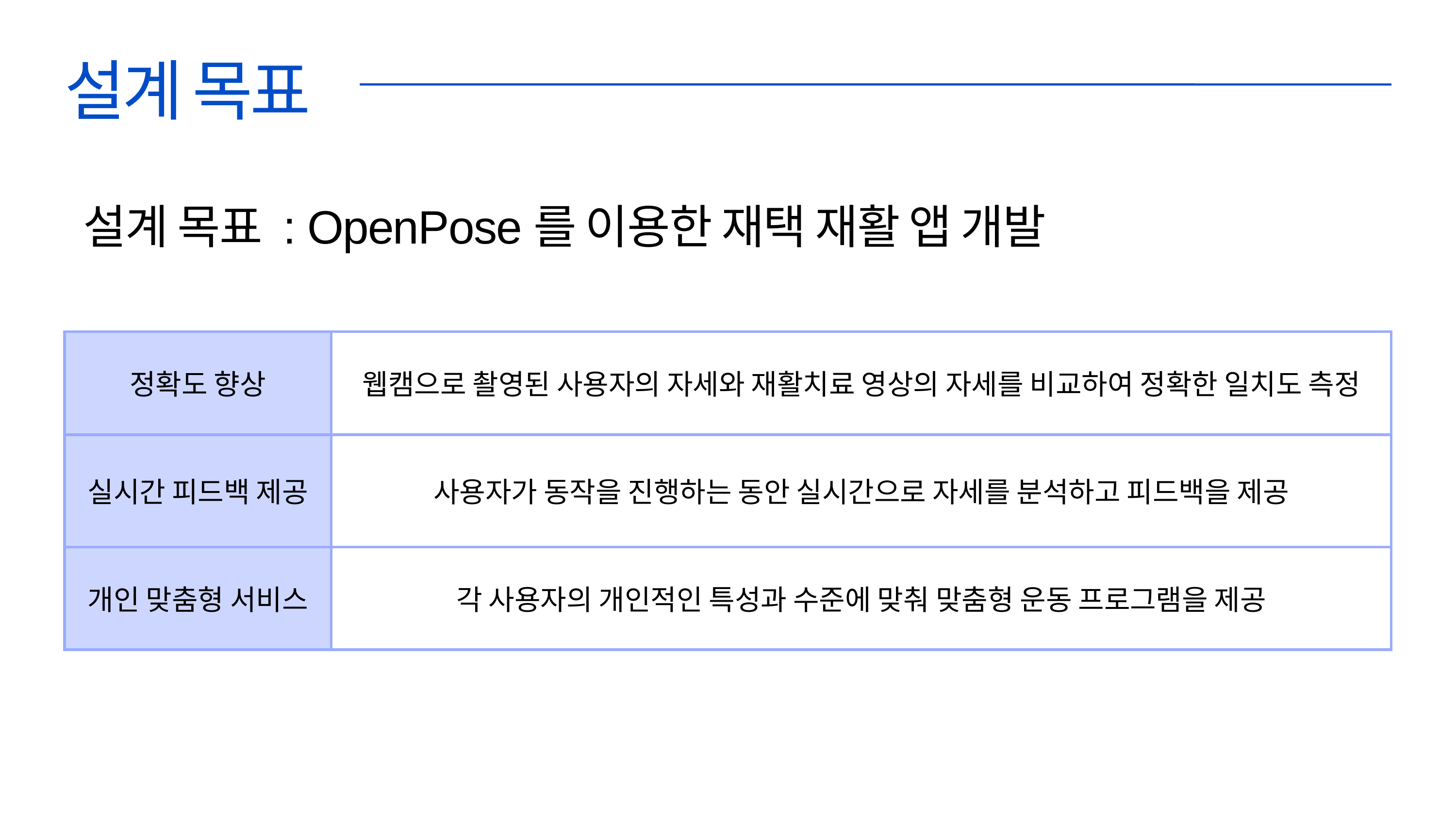

설계 목표

설계 목표 : OpenPose를 이용한 재택 재활 앱 개발
| 정확도 향상 | 웹캠으로 촬영된 사용자의 자세와 재활치료 영상의 자세를 비교하여 정확한 일치도 측정 | 웹캠으로 촬영된 사용자의 자세와 재활치료 영상의 자세를 비교하여 정확한 일치도 측정 |
| --- | --- | --- |
| 실시간 피드백 제공 | 사용자가 동작을 진행하는 동안 실시간으로 자세를 분석하고 피드백을 제공 | 사용자가 동작을 진행하는 동안 실시간으로 자세를 분석하고 피드백을 제공 |
| 개인 맞춤형 서비스 | 각 사용자의 개인적인 특성과 수준에 맞춰 맞춤형 운동 프로그램을 제공 | 각 사용자의 개인적인 특성과 수준에 맞춰 맞춤형 운동 프로그램을 제공 |